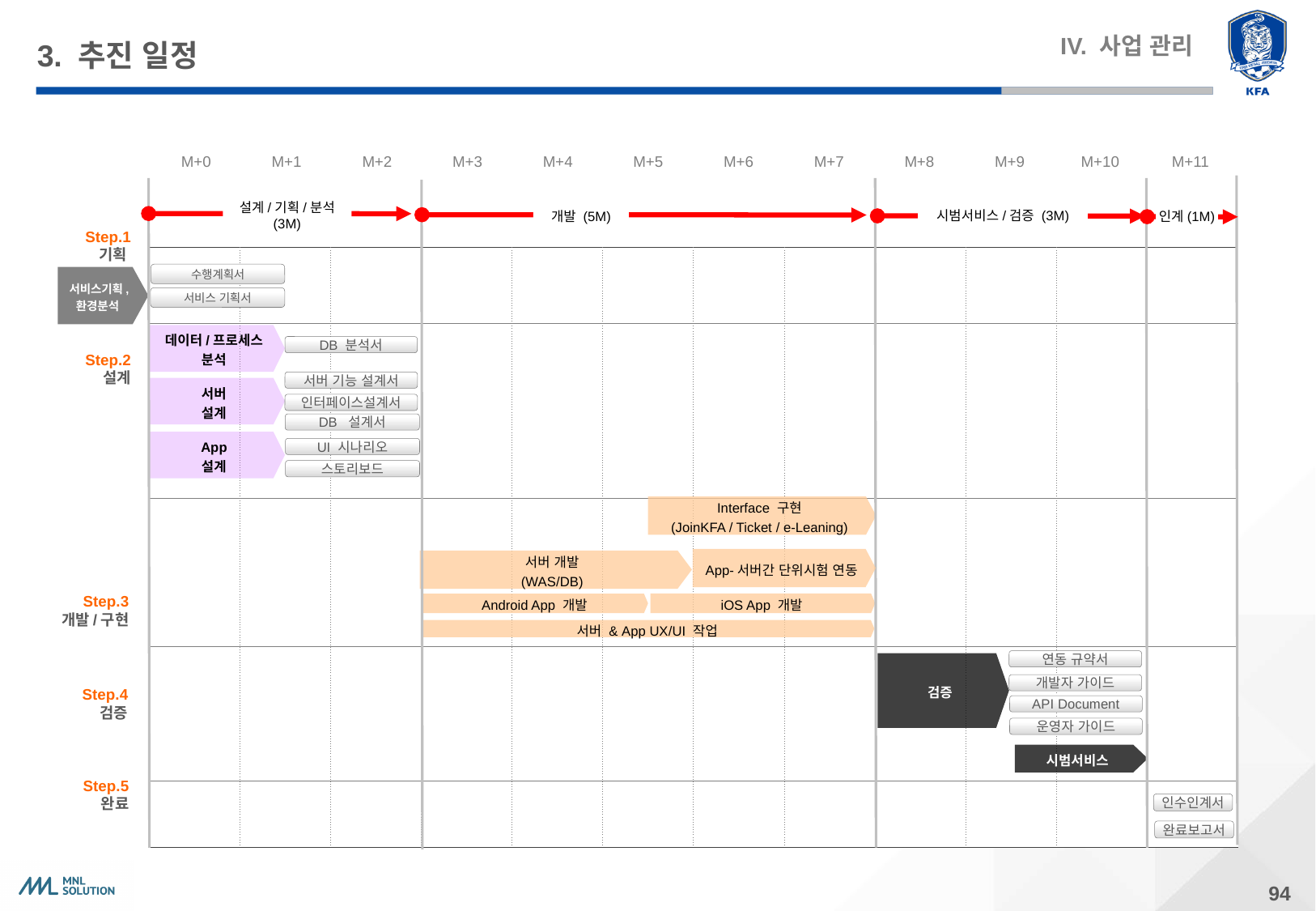

# 3. 추진 일정
IV. 사업 관리
| M+0 | M+1 | M+2 | M+3 | M+4 | M+5 | M+6 | M+7 | M+8 | M+9 | M+10 | M+11 |
| --- | --- | --- | --- | --- | --- | --- | --- | --- | --- | --- | --- |

설계/기획/분석 (3M)
시범서비스/검증 (3M)
인계(1M)
개발 (5M)

Step.1
기획
|  |  |  |  |  |  |  |  |  |  |  |  |
| --- | --- | --- | --- | --- | --- | --- | --- | --- | --- | --- | --- |
|  |  |  |  |  |  |  |  |  |  |  |  |
|  |  |  |  |  |  |  |  |  |  |  |  |
|  |  |  |  |  |  |  |  |  |  |  |  |
|  |  |  |  |  |  |  |  |  |  |  |  |
수행계획서
서비스기획,
환경분석
서비스 기획서
데이터/프로세스
분석
DB 분석서
Step.2
설계
서버 기능 설계서
서버
설계
인터페이스설계서
DB  설계서
App
설계
UI 시나리오
스토리보드
Interface 구현
(JoinKFA / Ticket / e-Leaning)
App-서버간 단위시험 연동
서버 개발
(WAS/DB)
Step.3
개발/구현
iOS App 개발
Android App 개발
서버 & App UX/UI 작업
연동 규약서
검증
개발자 가이드
Step.4
검증
API Document
운영자 가이드
시범서비스
Step.5
완료
인수인계서
완료보고서